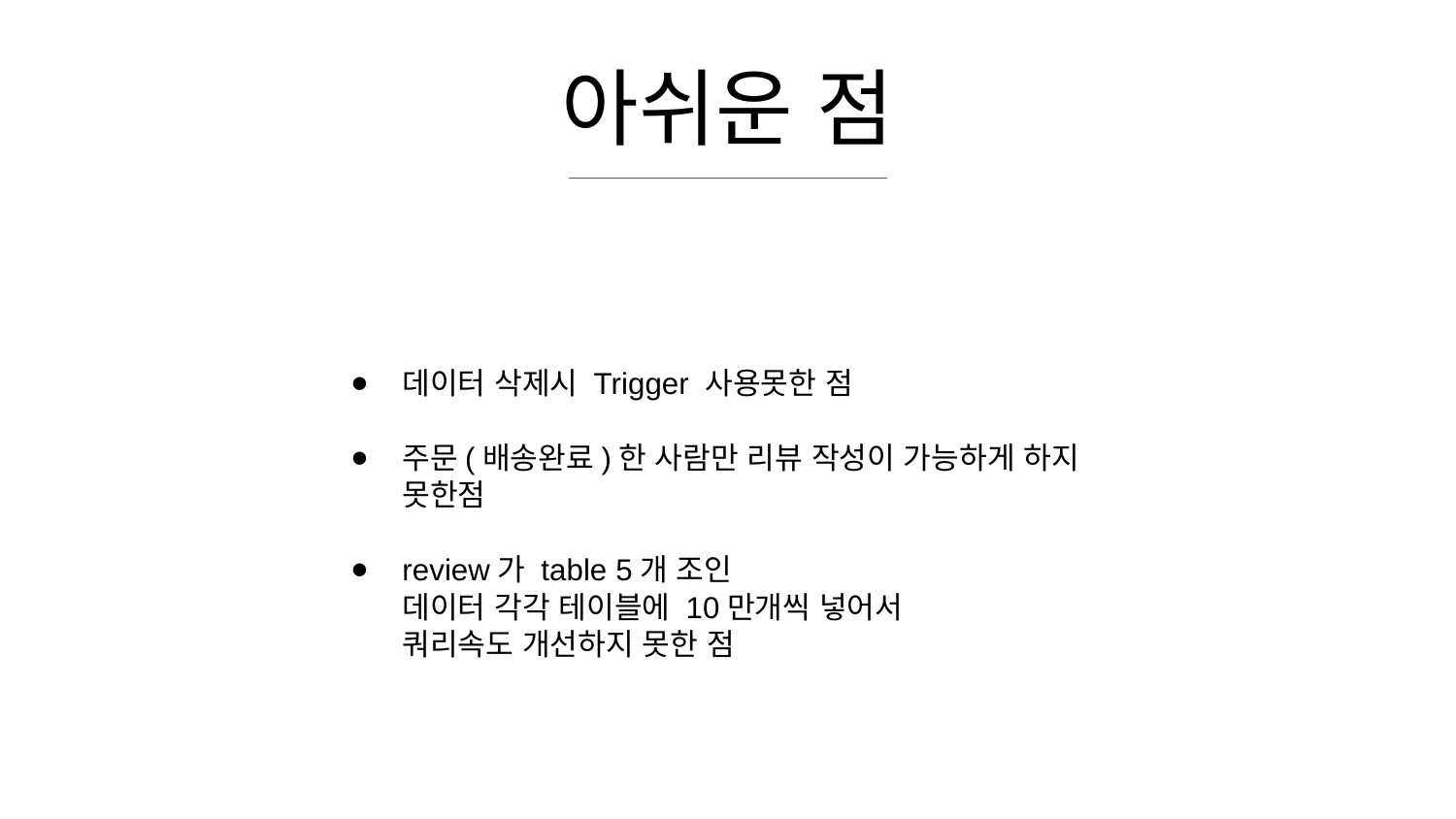

아쉬운 점
데이터 삭제시 Trigger 사용못한 점

주문(배송완료)한 사람만 리뷰 작성이 가능하게 하지 못한점

review가 table 5개 조인
데이터 각각 테이블에 10만개씩 넣어서
쿼리속도 개선하지 못한 점